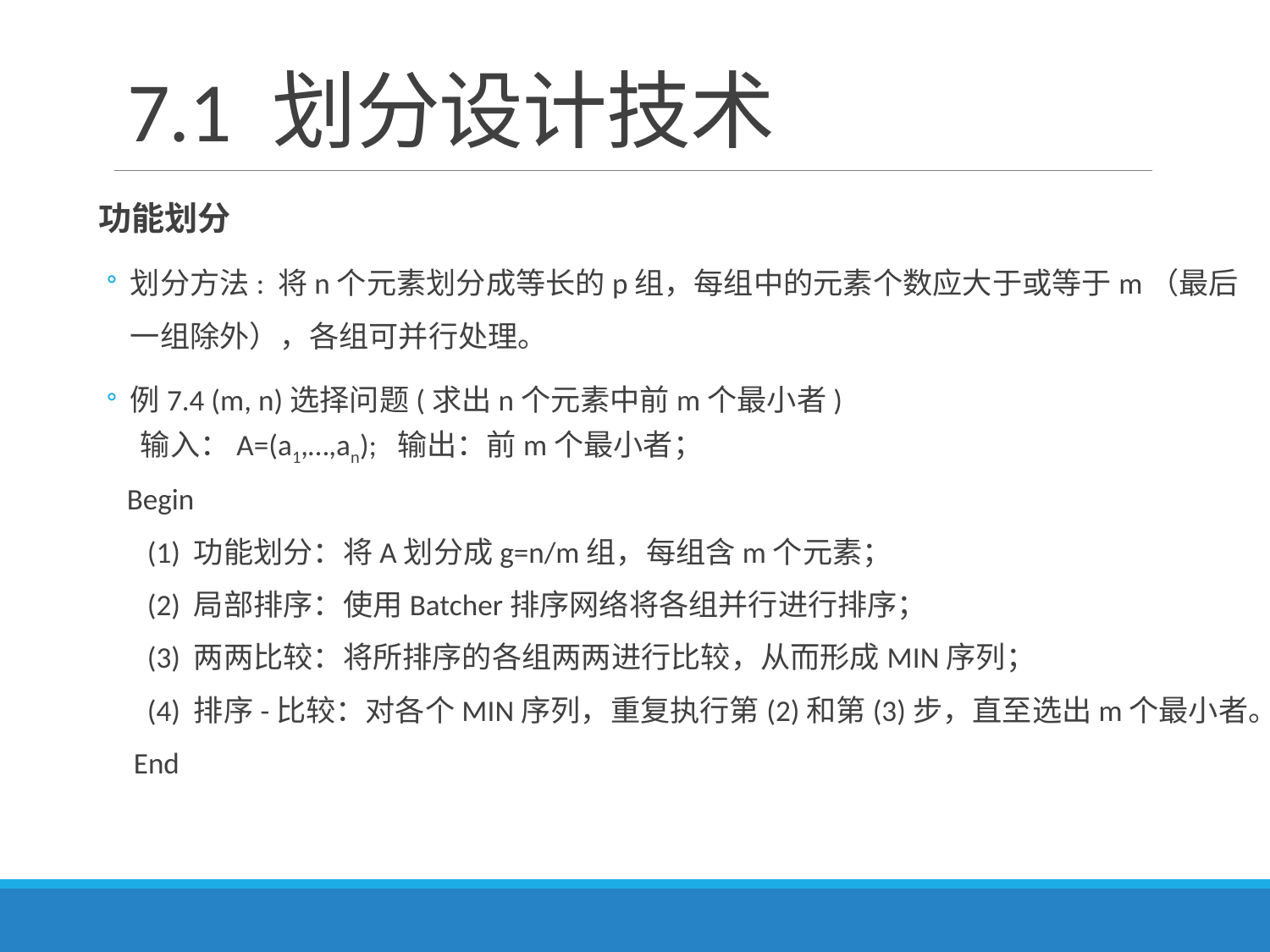

# 7.1 划分设计技术
 功能划分
划分方法: 将n个元素划分成等长的p组，每组中的元素个数应大于或等于m（最后一组除外），各组可并行处理。
例7.4 (m, n)选择问题(求出n个元素中前m个最小者)
    输入：A=(a1,…,an);  输出：前m个最小者；
   Begin
      (1) 功能划分：将A划分成g=n/m组，每组含m个元素；
      (2) 局部排序：使用Batcher排序网络将各组并行进行排序；
      (3) 两两比较：将所排序的各组两两进行比较，从而形成MIN序列；
      (4) 排序-比较：对各个MIN序列，重复执行第(2)和第(3)步，直至选出m个最小者。
    End